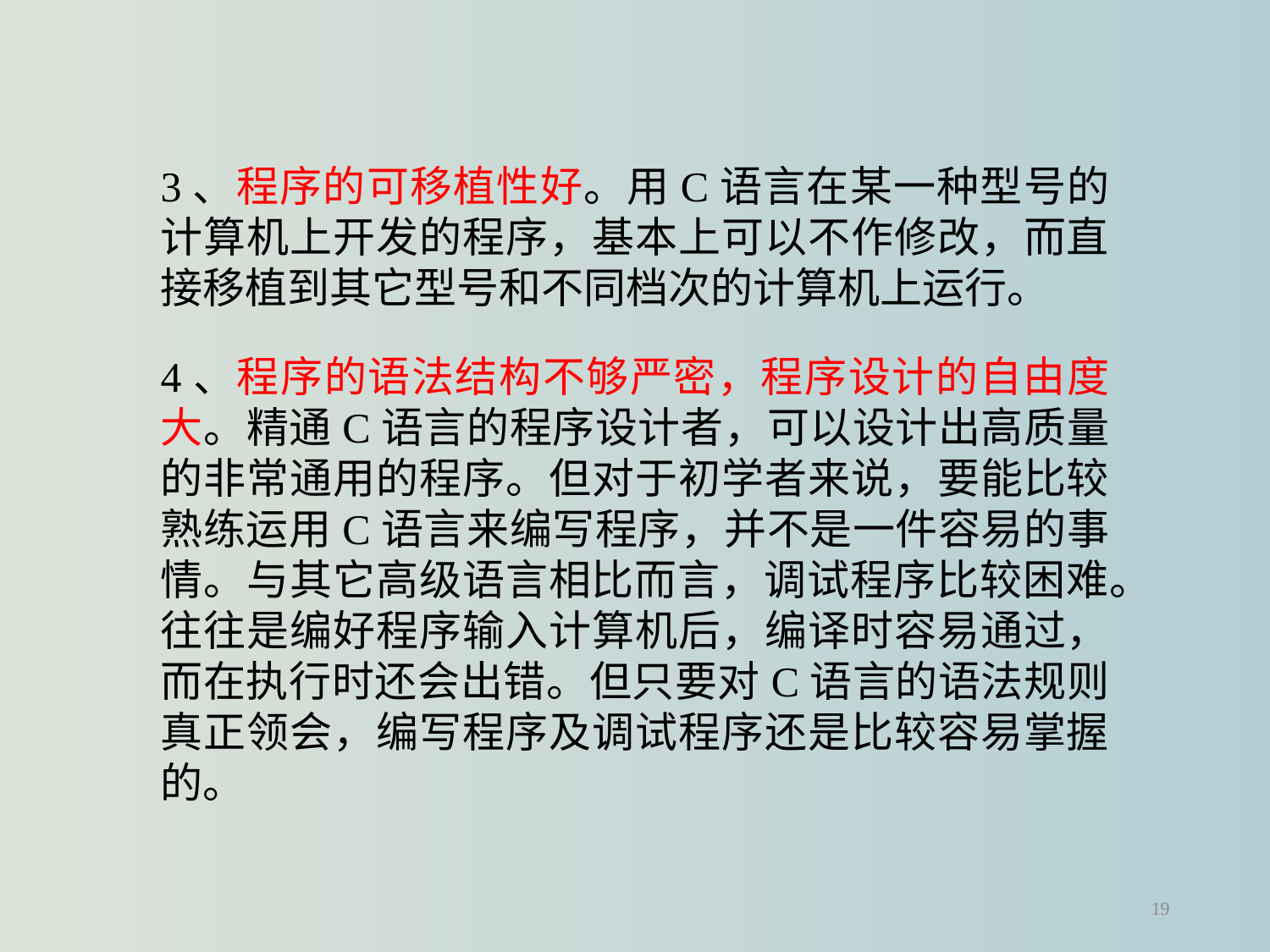

3、程序的可移植性好。用C语言在某一种型号的计算机上开发的程序，基本上可以不作修改，而直接移植到其它型号和不同档次的计算机上运行。
4、程序的语法结构不够严密，程序设计的自由度大。精通C语言的程序设计者，可以设计出高质量的非常通用的程序。但对于初学者来说，要能比较熟练运用C语言来编写程序，并不是一件容易的事情。与其它高级语言相比而言，调试程序比较困难。往往是编好程序输入计算机后，编译时容易通过，而在执行时还会出错。但只要对C语言的语法规则真正领会，编写程序及调试程序还是比较容易掌握的。
19